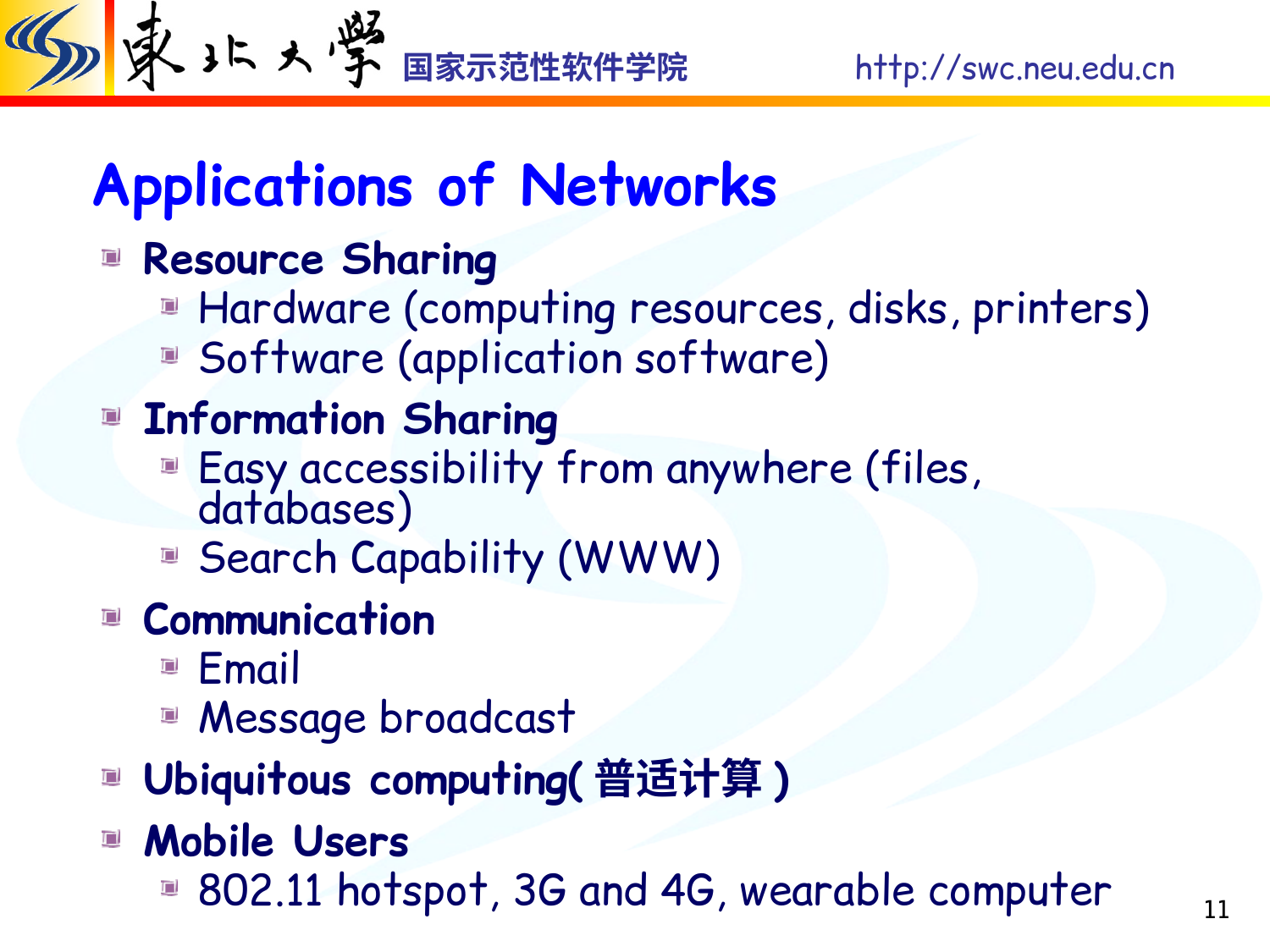

Applications of Networks
Resource Sharing
Hardware (computing resources, disks, printers)
Software (application software)
Information Sharing
Easy accessibility from anywhere (files, databases)
Search Capability (WWW)
Communication
Email
Message broadcast
Ubiquitous computing(普适计算)
Mobile Users
802.11 hotspot, 3G and 4G, wearable computer
11